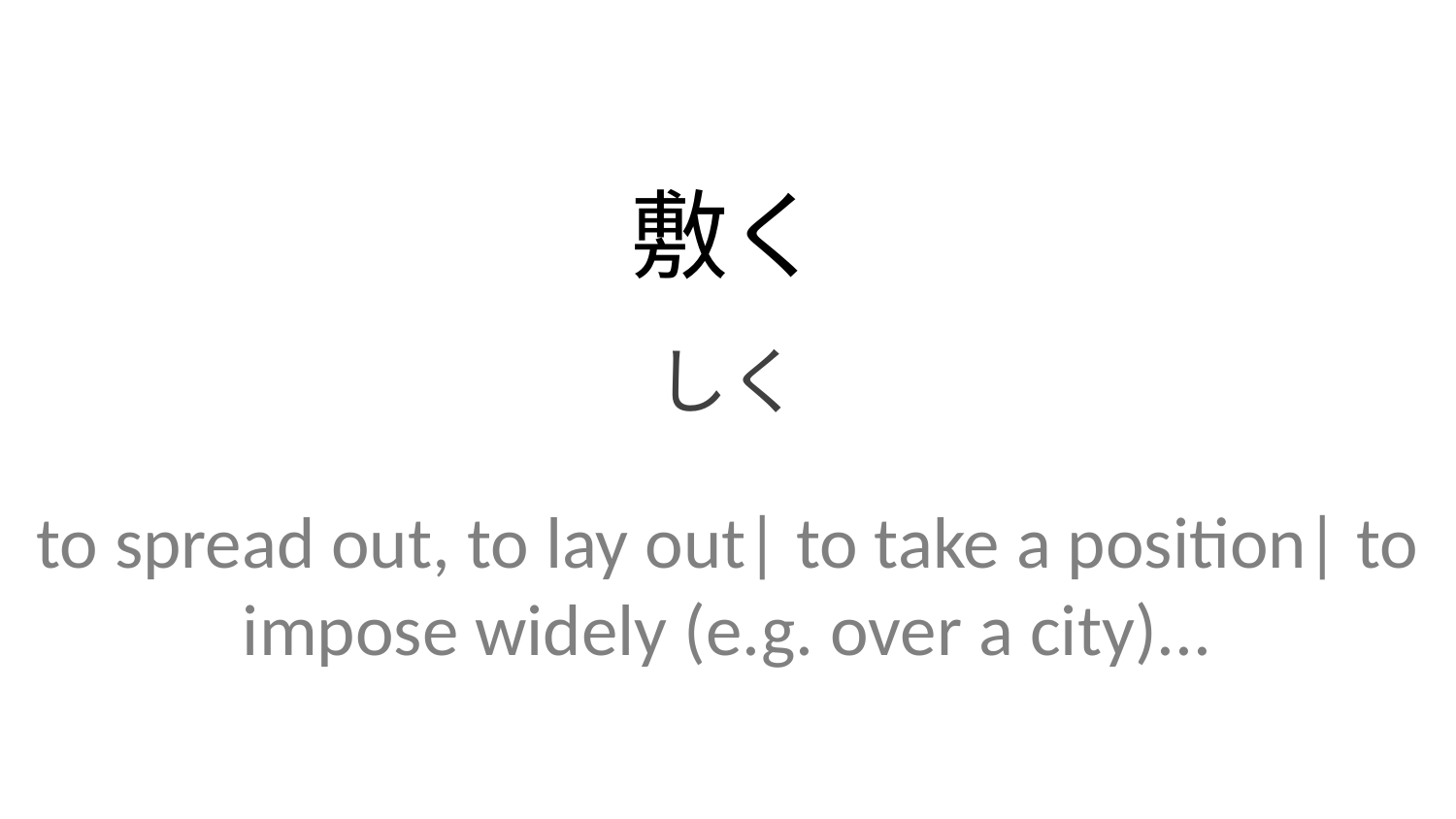

敷く

しく
to spread out, to lay out| to take a position| to impose widely (e.g. over a city)...